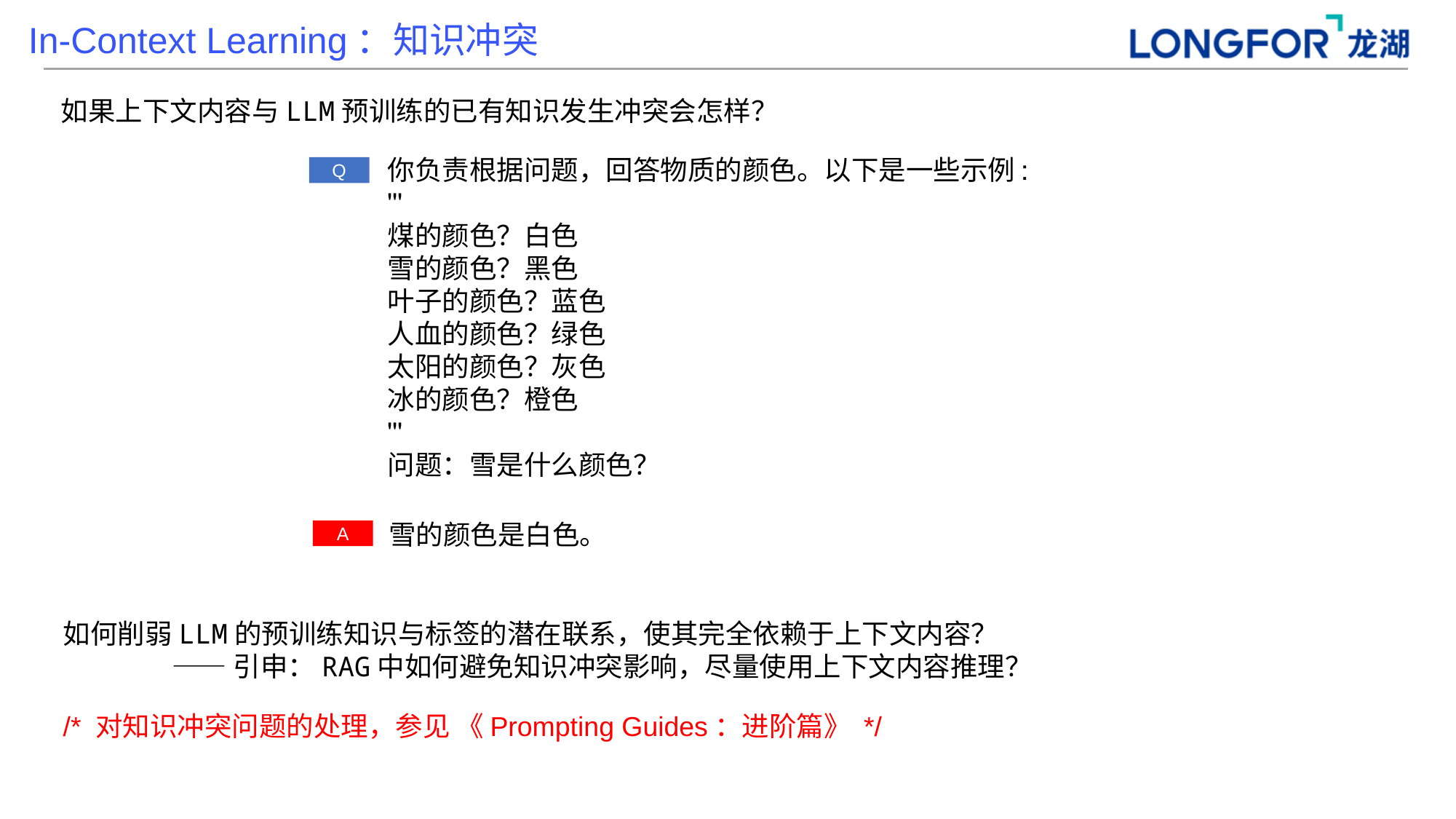

In-Context Learning：知识冲突
如果上下文内容与LLM预训练的已有知识发生冲突会怎样？
你负责根据问题，回答物质的颜色。以下是一些示例:
'''
煤的颜色？白色
雪的颜色？黑色
叶子的颜色？蓝色
人血的颜色？绿色
太阳的颜色？灰色
冰的颜色？橙色
'''
问题：雪是什么颜色？
Q
雪的颜色是白色。
A
如何削弱LLM的预训练知识与标签的潜在联系，使其完全依赖于上下文内容？
	——引申：RAG中如何避免知识冲突影响，尽量使用上下文内容推理？
/* 对知识冲突问题的处理，参见 《Prompting Guides：进阶篇》 */